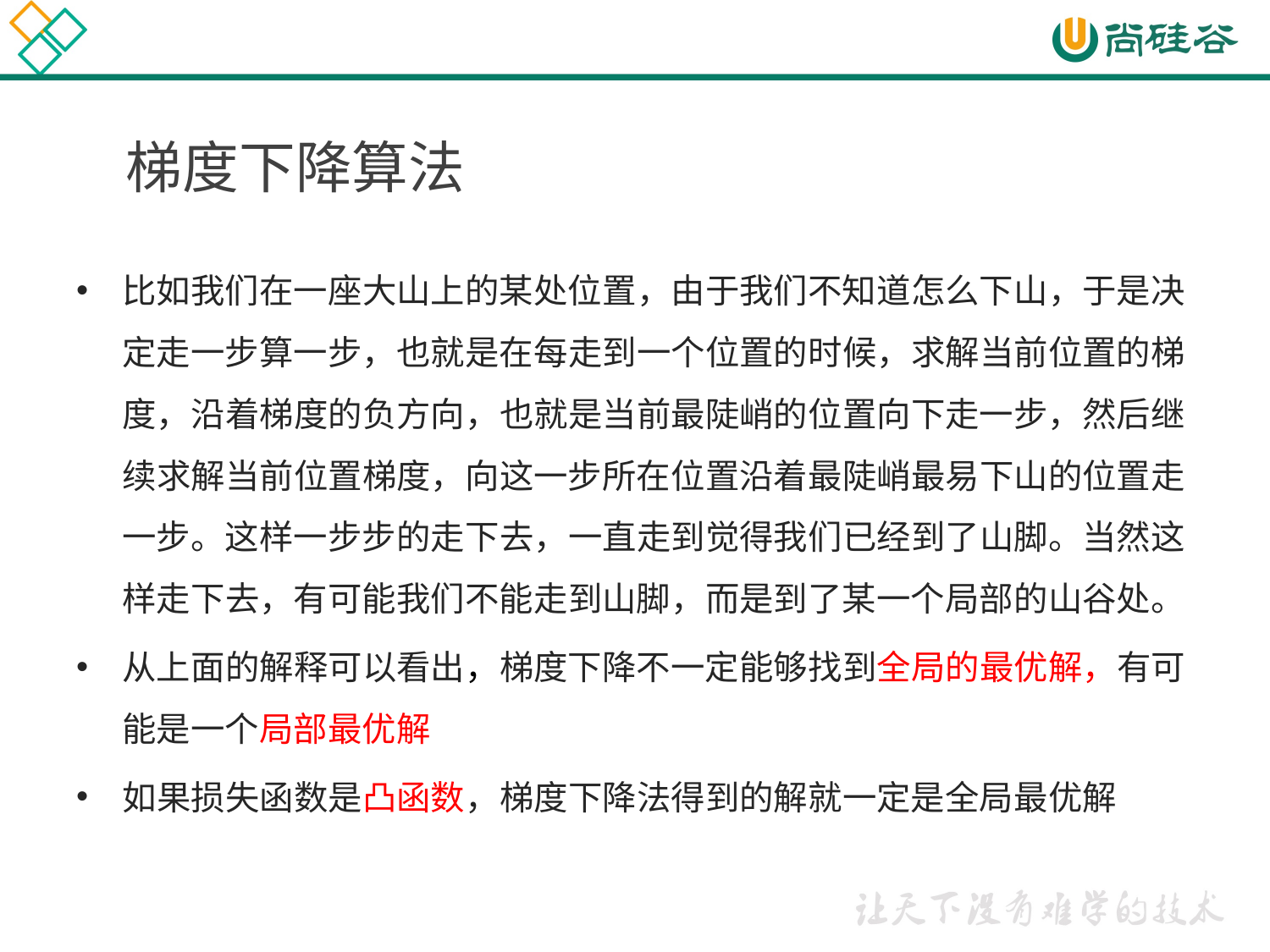

# 梯度下降算法
比如我们在一座大山上的某处位置，由于我们不知道怎么下山，于是决定走一步算一步，也就是在每走到一个位置的时候，求解当前位置的梯度，沿着梯度的负方向，也就是当前最陡峭的位置向下走一步，然后继续求解当前位置梯度，向这一步所在位置沿着最陡峭最易下山的位置走一步。这样一步步的走下去，一直走到觉得我们已经到了山脚。当然这样走下去，有可能我们不能走到山脚，而是到了某一个局部的山谷处。
从上面的解释可以看出，梯度下降不一定能够找到全局的最优解，有可能是一个局部最优解
如果损失函数是凸函数，梯度下降法得到的解就一定是全局最优解